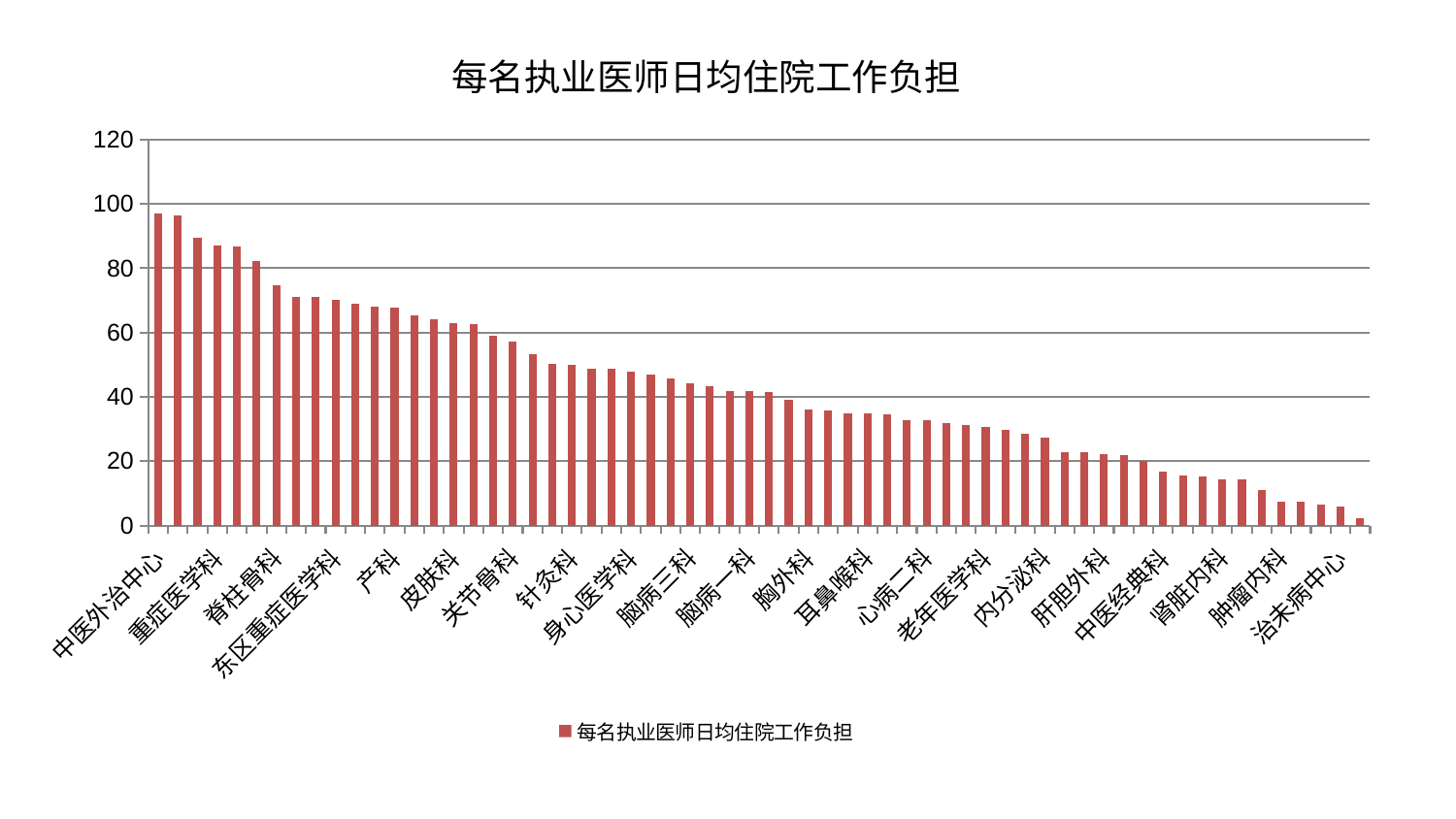

### Chart: 每名执业医师日均住院工作负担

| Category | 每名执业医师日均住院工作负担 |
|---|---|
| 中医外治中心 | 97.13638153424861 |
| 呼吸内科 | 96.48986796774595 |
| 心病三科 | 89.44093897709399 |
| 重症医学科 | 86.95281176808595 |
| 脾胃科消化科合并 | 86.91391621309106 |
| 运动损伤骨科 | 82.19571484608272 |
| 脊柱骨科 | 74.62169301795838 |
| 妇科 | 71.13806118596332 |
| 风湿病科 | 70.95995654622492 |
| 东区重症医学科 | 70.22280263414862 |
| 创伤骨科 | 69.09644781252406 |
| 综合内科 | 67.98250247689563 |
| 产科 | 67.72441057430241 |
| 骨科 | 65.27135189414415 |
| 口腔科 | 64.19585416624993 |
| 皮肤科 | 62.92460928872687 |
| 医院 | 62.53067640732868 |
| 美容皮肤科 | 58.96684127193716 |
| 关节骨科 | 57.305003483401464 |
| 普通外科 | 53.27966911416322 |
| 脾胃病科 | 50.304011519385526 |
| 针灸科 | 50.069632117309126 |
| 神经内科 | 48.674250888807926 |
| 血液科 | 48.59833634097455 |
| 身心医学科 | 47.72158445929562 |
| 康复科 | 46.93456405892611 |
| 小儿推拿科 | 45.63406680704936 |
| 脑病三科 | 44.227280370720344 |
| 泌尿外科 | 43.346422378737515 |
| 儿科 | 41.94701553396101 |
| 脑病一科 | 41.68395692491001 |
| 心病四科 | 41.5241132175163 |
| 妇二科 | 39.11840310802803 |
| 胸外科 | 36.09157667244065 |
| 肝病科 | 35.78185618823269 |
| 神经外科 | 34.97355501262604 |
| 耳鼻喉科 | 34.90761426736011 |
| 推拿科 | 34.499229967863144 |
| 肛肠科 | 32.87546738059406 |
| 心病二科 | 32.78851234871239 |
| 脑病二科 | 31.730109134138473 |
| 微创骨科 | 31.37530819143155 |
| 老年医学科 | 30.68343279338135 |
| 男科 | 29.765419145767112 |
| 心血管内科 | 28.561467264970062 |
| 内分泌科 | 27.355874868142838 |
| 显微骨科 | 22.907478347985766 |
| 周围血管科 | 22.767622901292505 |
| 肝胆外科 | 22.11319127908691 |
| 妇科妇二科合并 | 21.889660820831057 |
| 小儿骨科 | 20.187147313711407 |
| 中医经典科 | 16.757876167301553 |
| 心病一科 | 15.651656496185073 |
| 乳腺甲状腺外科 | 15.341855896050593 |
| 肾脏内科 | 14.280348018684297 |
| 消化内科 | 14.237131037893903 |
| 东区肾病科 | 11.056962906773094 |
| 肿瘤内科 | 7.458841272115224 |
| 肾病科 | 7.362273505365713 |
| 眼科 | 6.599506205742656 |
| 治未病中心 | 5.836344709758801 |
| 西区重症医学科 | 2.2666720993003375 |
207